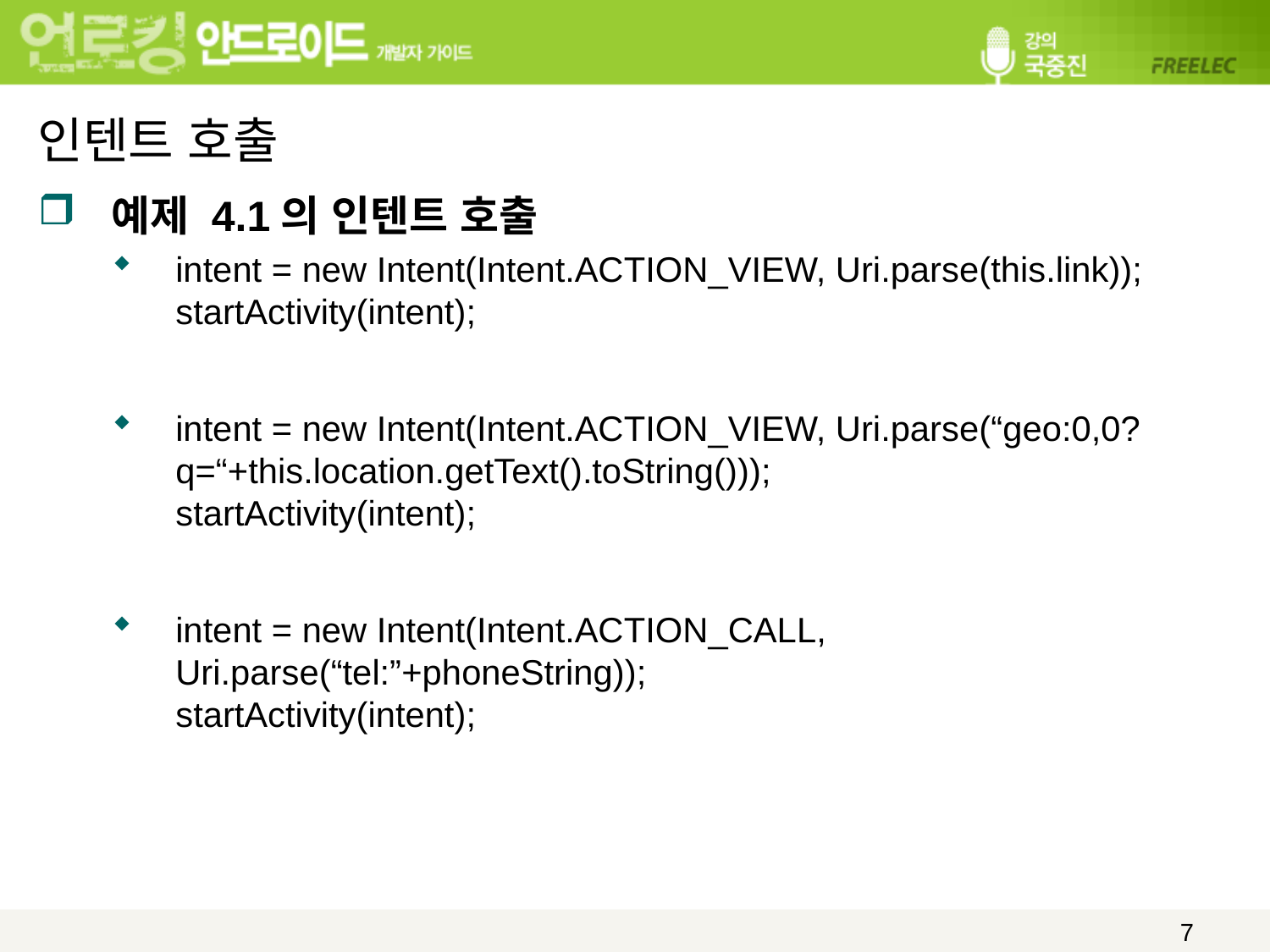

# 인텐트 호출
예제 4.1의 인텐트 호출
intent = new Intent(Intent.ACTION_VIEW, Uri.parse(this.link));
startActivity(intent);

intent = new Intent(Intent.ACTION_VIEW, Uri.parse(“geo:0,0?q=“+this.location.getText().toString()));
startActivity(intent);

intent = new Intent(Intent.ACTION_CALL, Uri.parse(“tel:”+phoneString));
startActivity(intent);
7